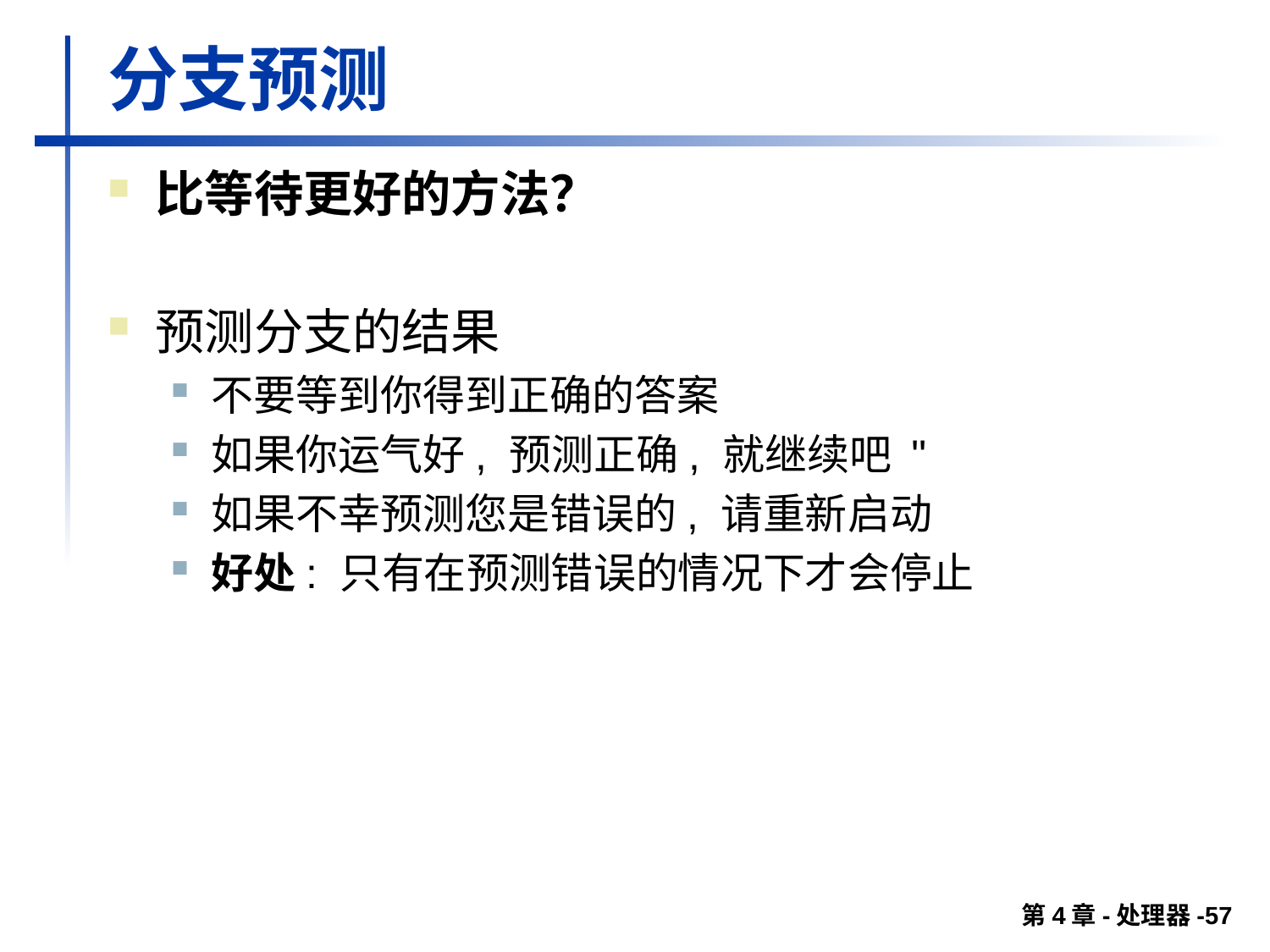

# 分支预测
比等待更好的方法？

预测分支的结果
不要等到你得到正确的答案
如果你运气好, 预测正确, 就继续吧 "
如果不幸预测您是错误的, 请重新启动
好处: 只有在预测错误的情况下才会停止
第4章-处理器-57